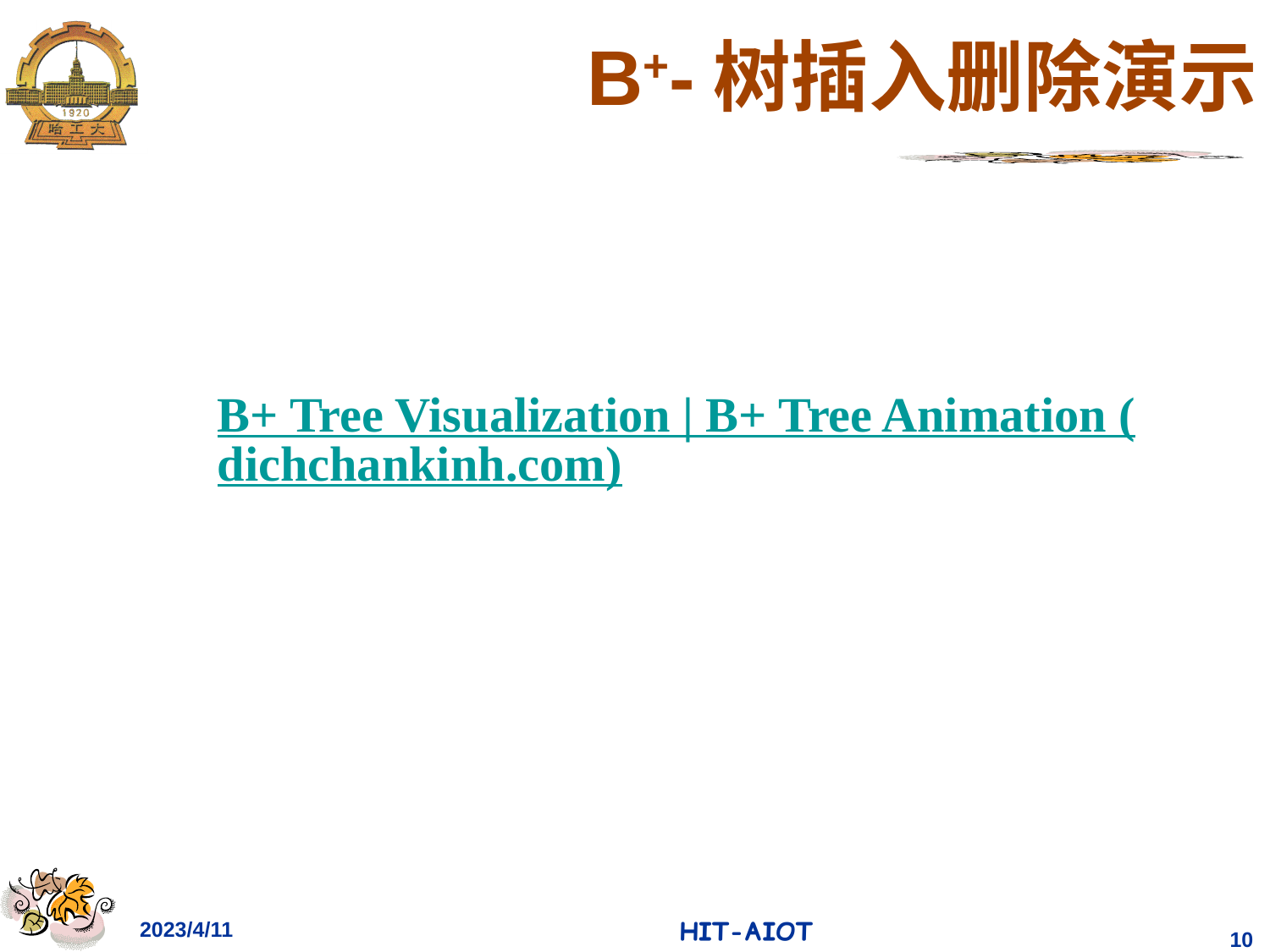

# B+-树插入删除演示
B+ Tree Visualization | B+ Tree Animation (dichchankinh.com)
2023/4/11
HIT-AIOT
109